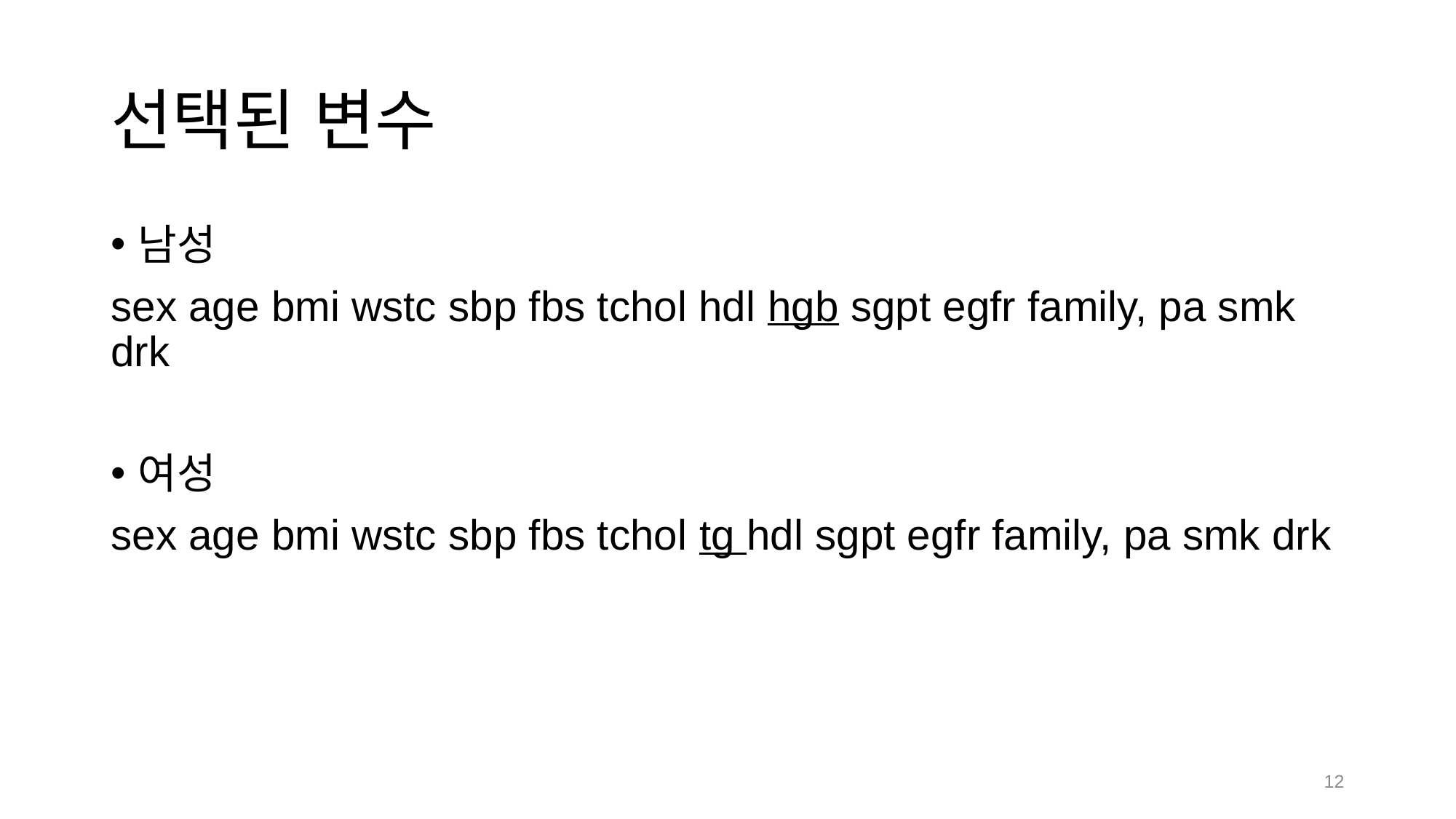

# 선택된 변수
남성
sex age bmi wstc sbp fbs tchol hdl hgb sgpt egfr family, pa smk drk

여성
sex age bmi wstc sbp fbs tchol tg hdl sgpt egfr family, pa smk drk

12